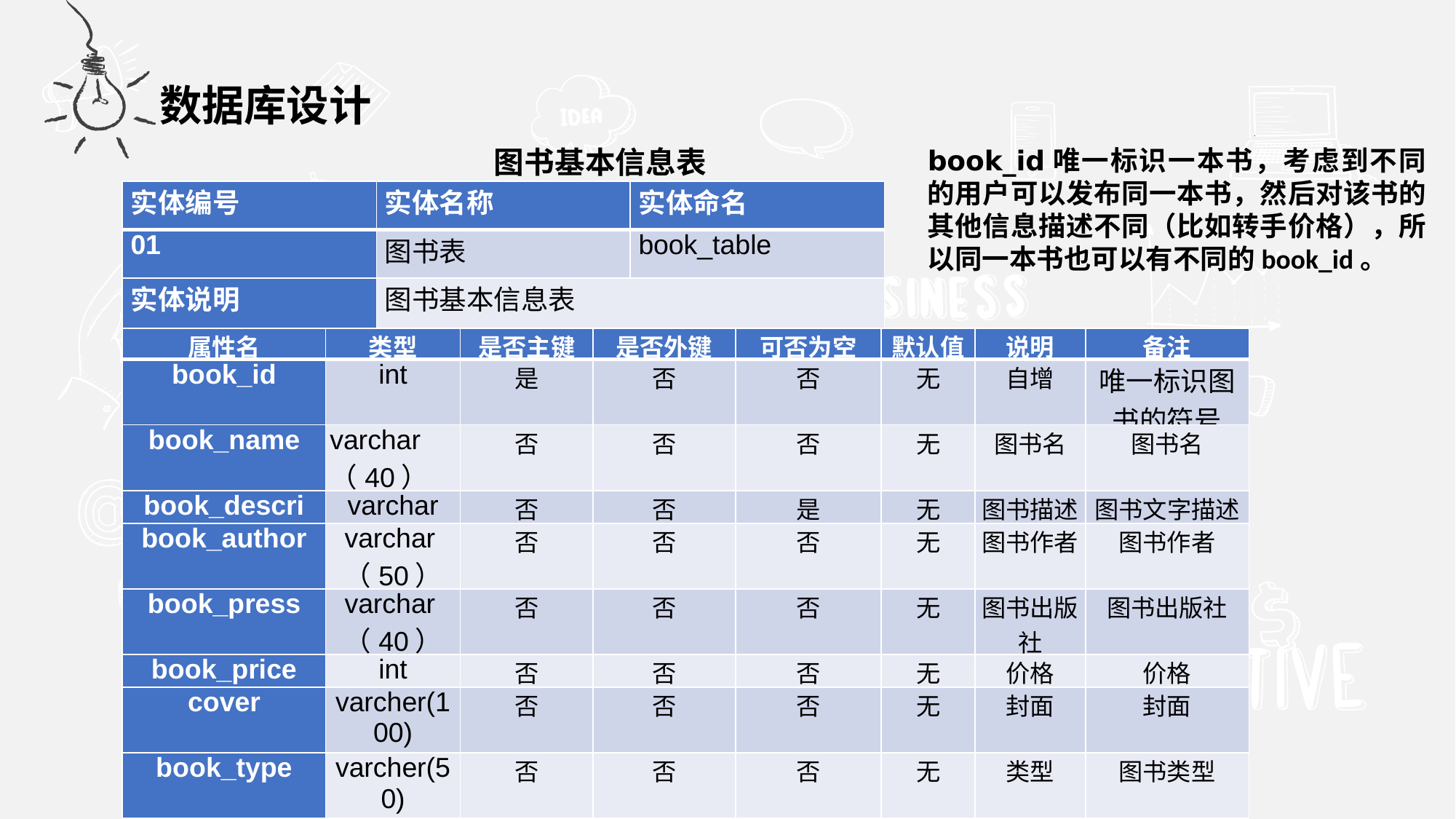

数据库设计
图书基本信息表
book_id唯一标识一本书，考虑到不同的用户可以发布同一本书，然后对该书的其他信息描述不同（比如转手价格），所以同一本书也可以有不同的book_id。
| 实体编号 | 实体名称 | 实体命名 |
| --- | --- | --- |
| 01 | 图书表 | book\_table |
| 实体说明 | 图书基本信息表 |  |
| 属性名 | 类型 | 是否主键 | 是否外键 | 可否为空 | 默认值 | 说明 | 备注 |
| --- | --- | --- | --- | --- | --- | --- | --- |
| book\_id | int | 是 | 否 | 否 | 无 | 自增 | 唯一标识图书的符号 |
| book\_name | varchar（40） | 否 | 否 | 否 | 无 | 图书名 | 图书名 |
| book\_descri | varchar | 否 | 否 | 是 | 无 | 图书描述 | 图书文字描述 |
| book\_author | varchar（50） | 否 | 否 | 否 | 无 | 图书作者 | 图书作者 |
| book\_press | varchar（40） | 否 | 否 | 否 | 无 | 图书出版社 | 图书出版社 |
| book\_price | int | 否 | 否 | 否 | 无 | 价格 | 价格 |
| cover | varcher(100) | 否 | 否 | 否 | 无 | 封面 | 封面 |
| book\_type | varcher(50) | 否 | 否 | 否 | 无 | 类型 | 图书类型 |